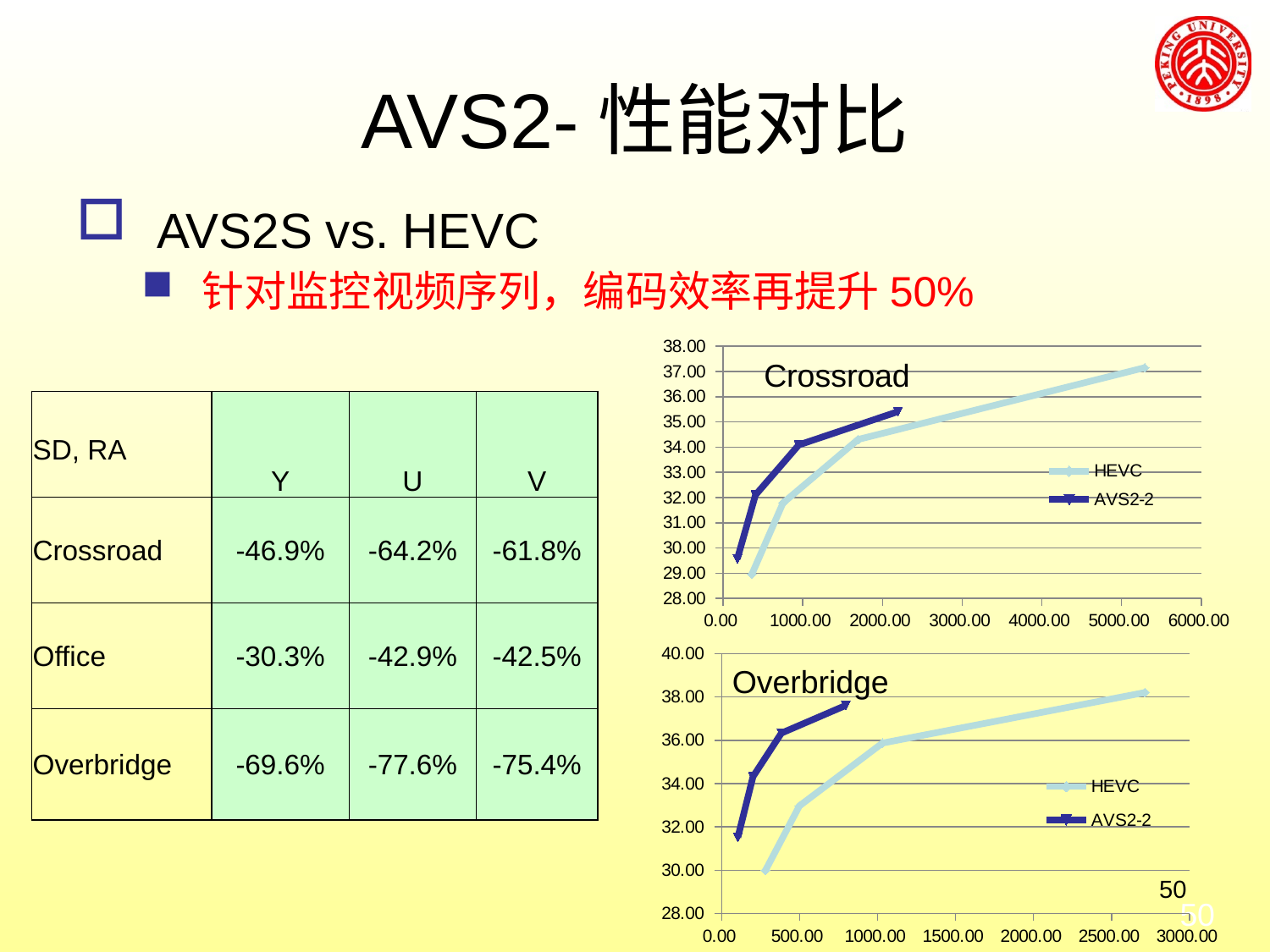

# AVS2-性能对比
 AVS2S vs. HEVC
针对监控视频序列，编码效率再提升50%

### Chart

| Category |  |  |
|---|---|---|
Crossroad
| SD, RA | Y | U | V |
| --- | --- | --- | --- |
| Crossroad | -46.9% | -64.2% | -61.8% |
| Office | -30.3% | -42.9% | -42.5% |
| Overbridge | -69.6% | -77.6% | -75.4% |

### Chart

| Category |  |  |
|---|---|---|
Overbridge
50